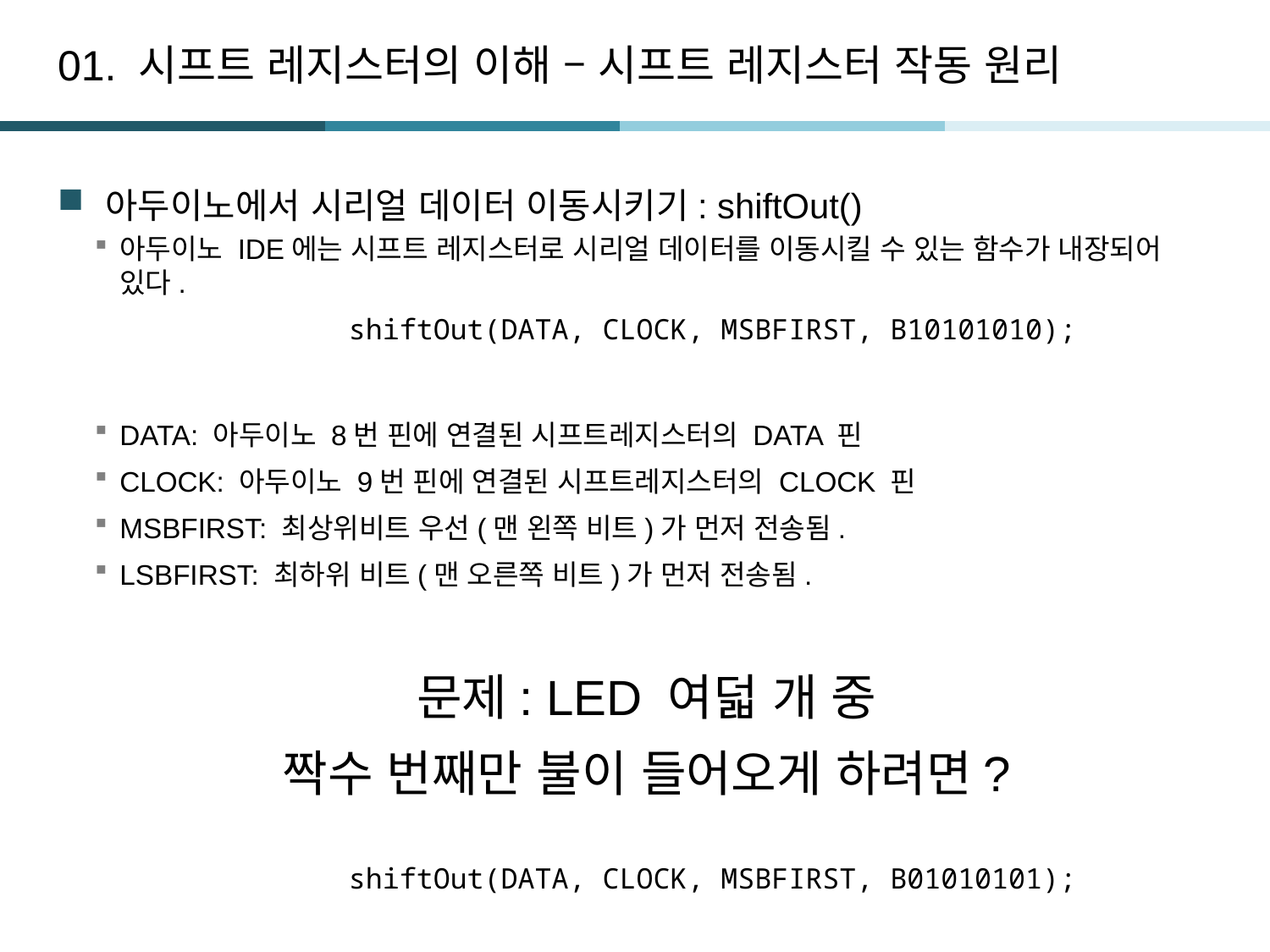

# 01. 시프트 레지스터의 이해 – 시프트 레지스터 작동 원리
아두이노에서 시리얼 데이터 이동시키기: shiftOut()
아두이노 IDE에는 시프트 레지스터로 시리얼 데이터를 이동시킬 수 있는 함수가 내장되어 있다.
		shiftOut(DATA, CLOCK, MSBFIRST, B10101010);

DATA: 아두이노 8번 핀에 연결된 시프트레지스터의 DATA 핀
CLOCK: 아두이노 9번 핀에 연결된 시프트레지스터의 CLOCK 핀
MSBFIRST: 최상위비트 우선(맨 왼쪽 비트)가 먼저 전송됨.
LSBFIRST: 최하위 비트(맨 오른쪽 비트)가 먼저 전송됨.

문제: LED 여덟 개 중
짝수 번째만 불이 들어오게 하려면?

		shiftOut(DATA, CLOCK, MSBFIRST, B01010101);